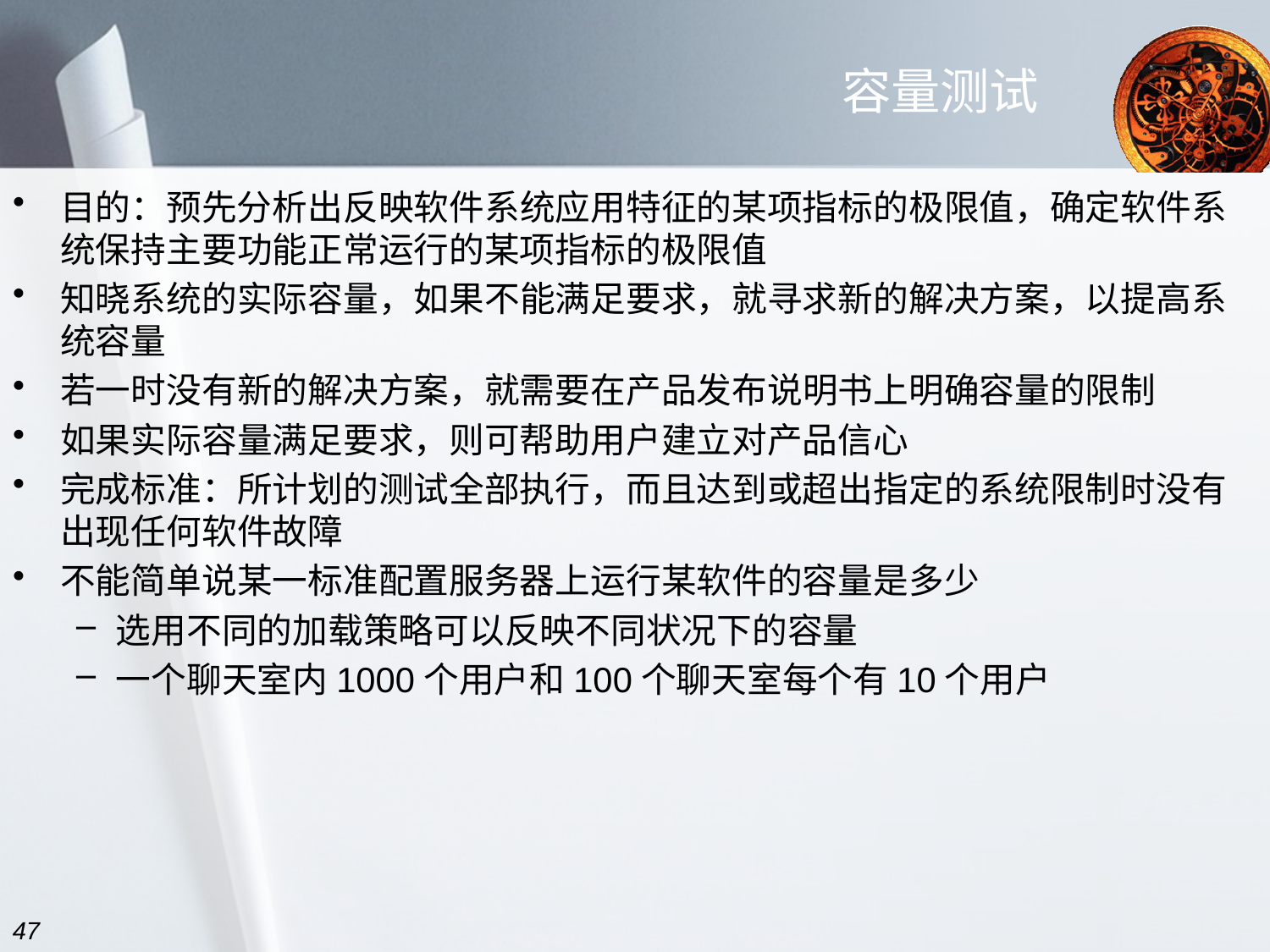

# 容量测试
目的：预先分析出反映软件系统应用特征的某项指标的极限值，确定软件系统保持主要功能正常运行的某项指标的极限值
知晓系统的实际容量，如果不能满足要求，就寻求新的解决方案，以提高系统容量
若一时没有新的解决方案，就需要在产品发布说明书上明确容量的限制
如果实际容量满足要求，则可帮助用户建立对产品信心
完成标准：所计划的测试全部执行，而且达到或超出指定的系统限制时没有出现任何软件故障
不能简单说某一标准配置服务器上运行某软件的容量是多少
选用不同的加载策略可以反映不同状况下的容量
一个聊天室内1000个用户和100个聊天室每个有10个用户
47